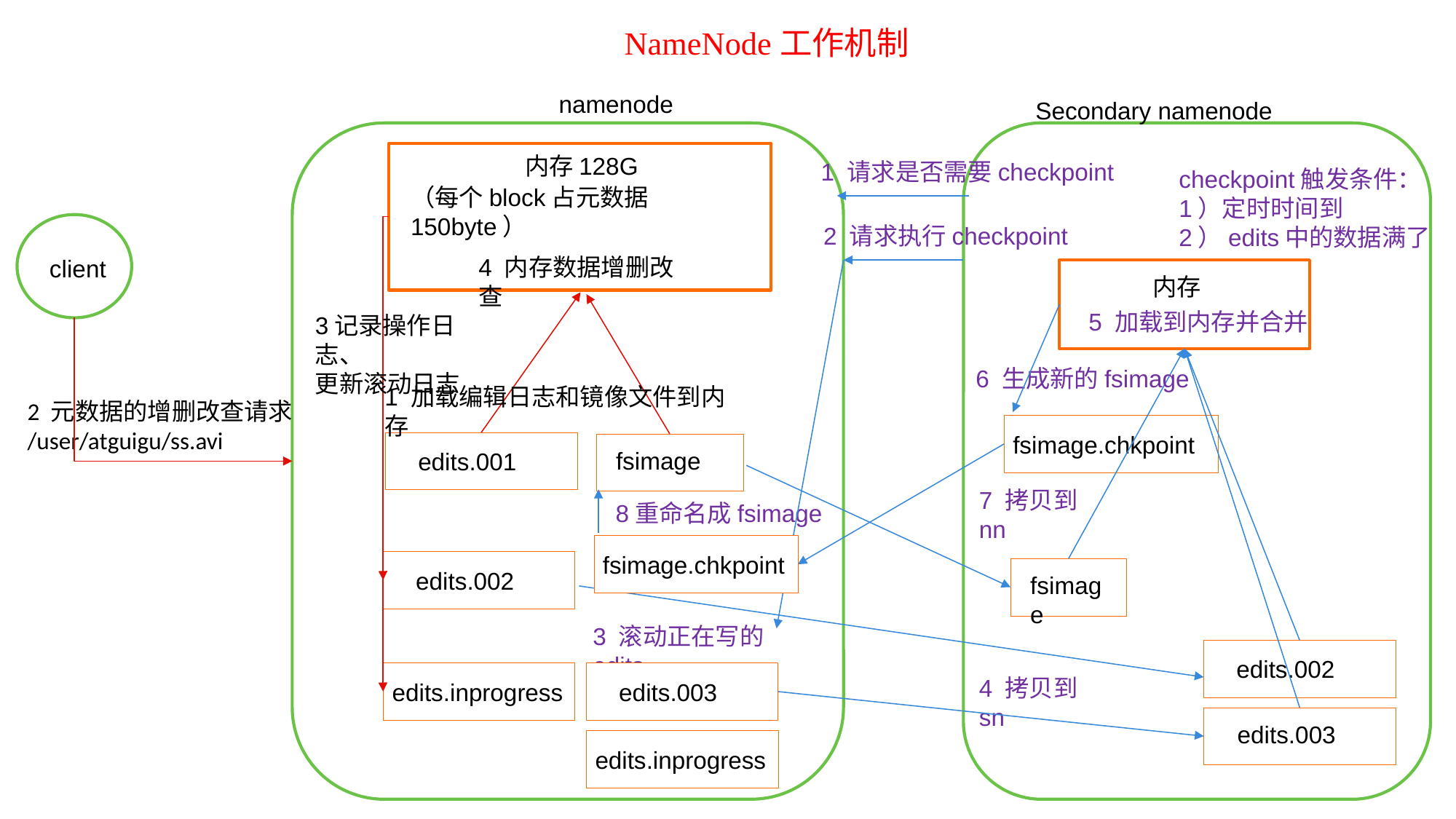

NameNode工作机制
namenode
Secondary namenode

内存128G
1 请求是否需要checkpoint
checkpoint触发条件：
1）定时时间到
2）edits中的数据满了
（每个block占元数据150byte）

2 请求执行checkpoint
4 内存数据增删改查
client

内存
5 加载到内存并合并
3记录操作日志、
更新滚动日志
6 生成新的fsimage
1 加载编辑日志和镜像文件到内存
2 元数据的增删改查请求
/user/atguigu/ss.avi

fsimage.chkpoint

fsimage
edits.001
7 拷贝到nn
8重命名成fsimage

fsimage.chkpoint

edits.002
fsimage
3 滚动正在写的edits

edits.002

4 拷贝到sn
edits.003
edits.inprogress

edits.003

edits.inprogress